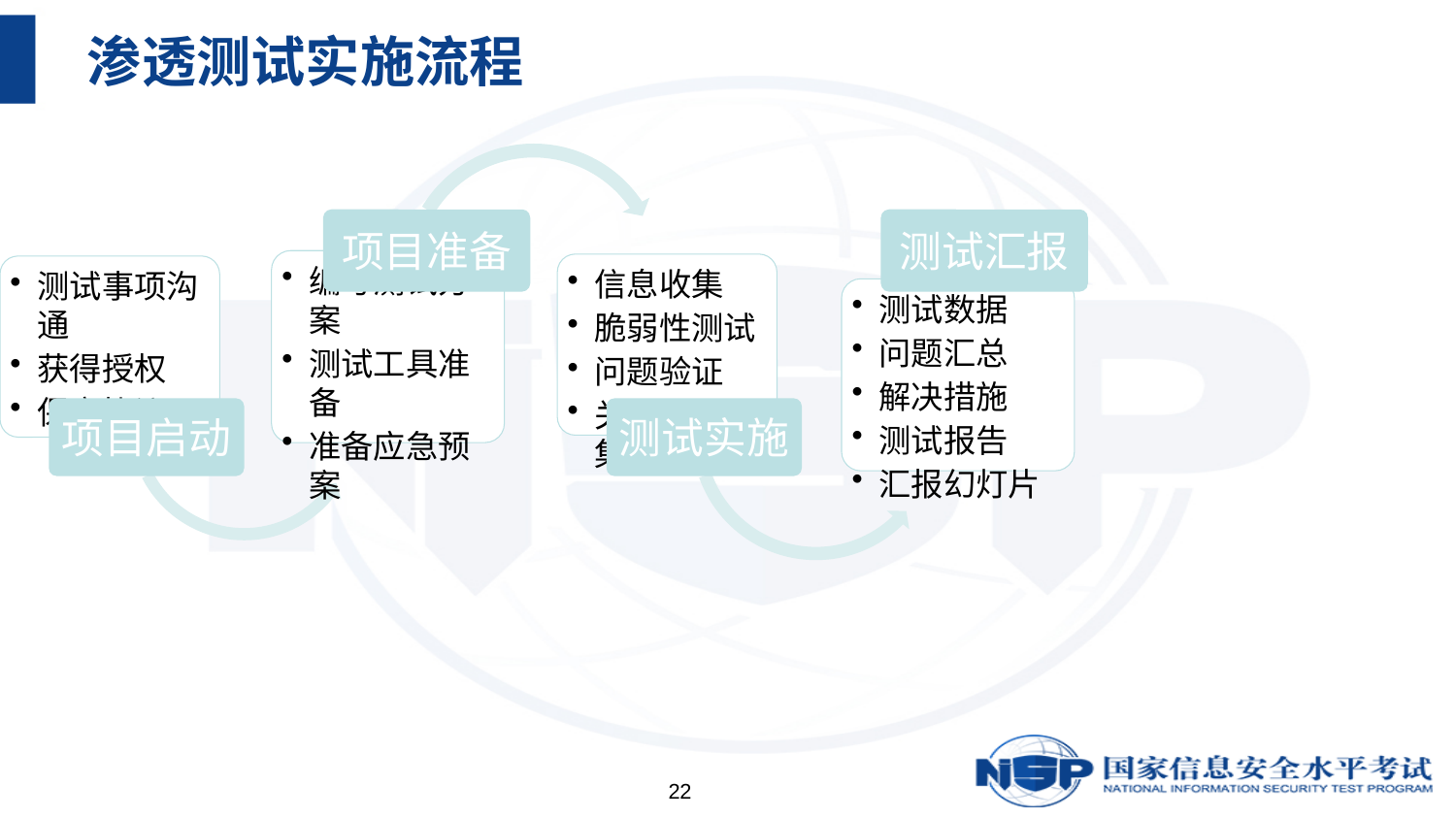

# 渗透测试实施流程
测试事项沟通
获得授权
保密协议
项目启动
编写测试方案
测试工具准备
准备应急预案
项目准备
信息收集
脆弱性测试
问题验证
关联数据收集
测试实施
测试数据
问题汇总
解决措施
测试报告
汇报幻灯片
测试汇报